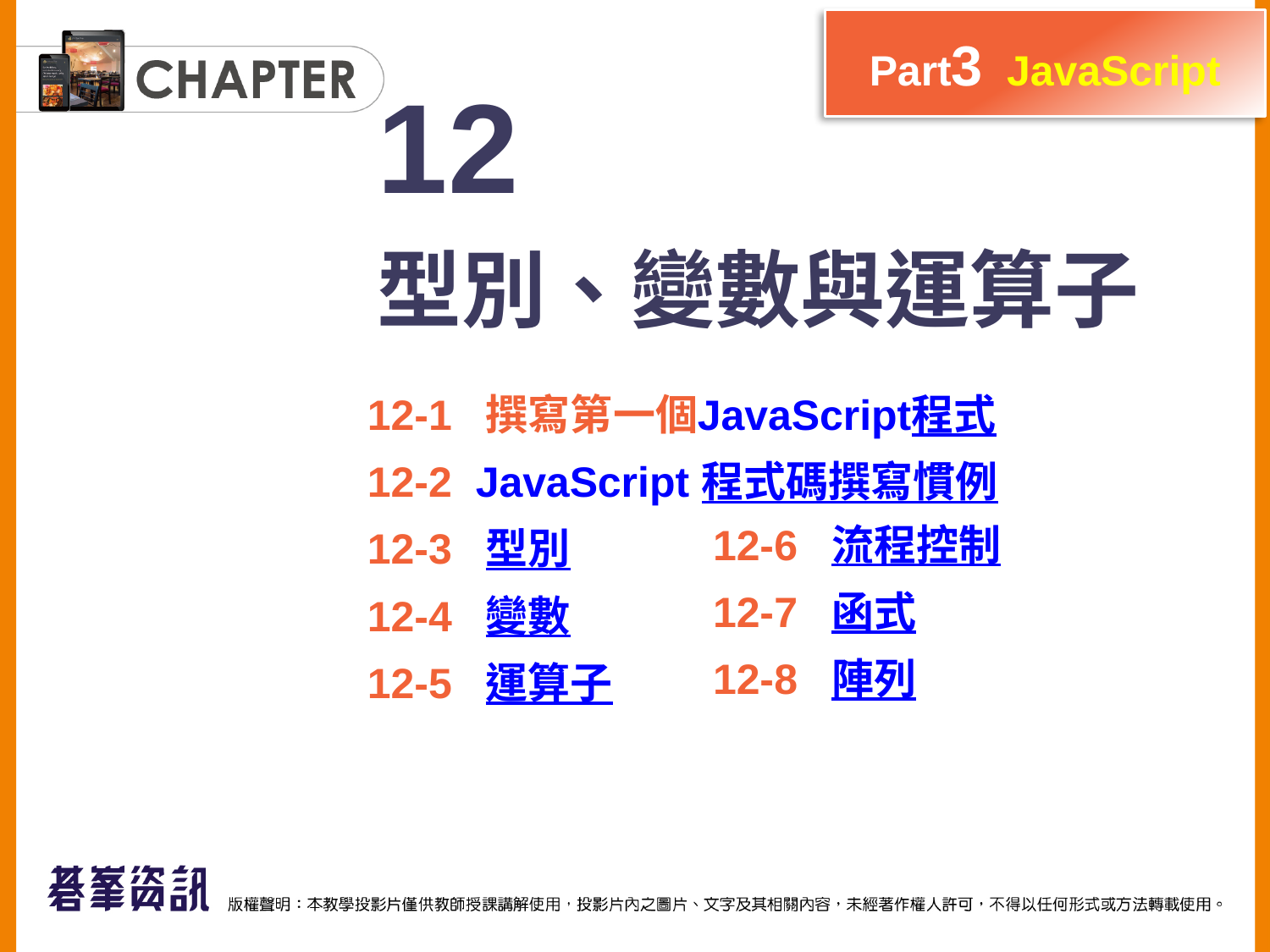

Part3  JavaScript
12
型別、變數與運算子
12-1  撰寫第一個JavaScript程式
12-2  JavaScript 程式碼撰寫慣例
12-3  型別
12-4  變數
12-5  運算子
12-6  流程控制
12-7  函式
12-8  陣列